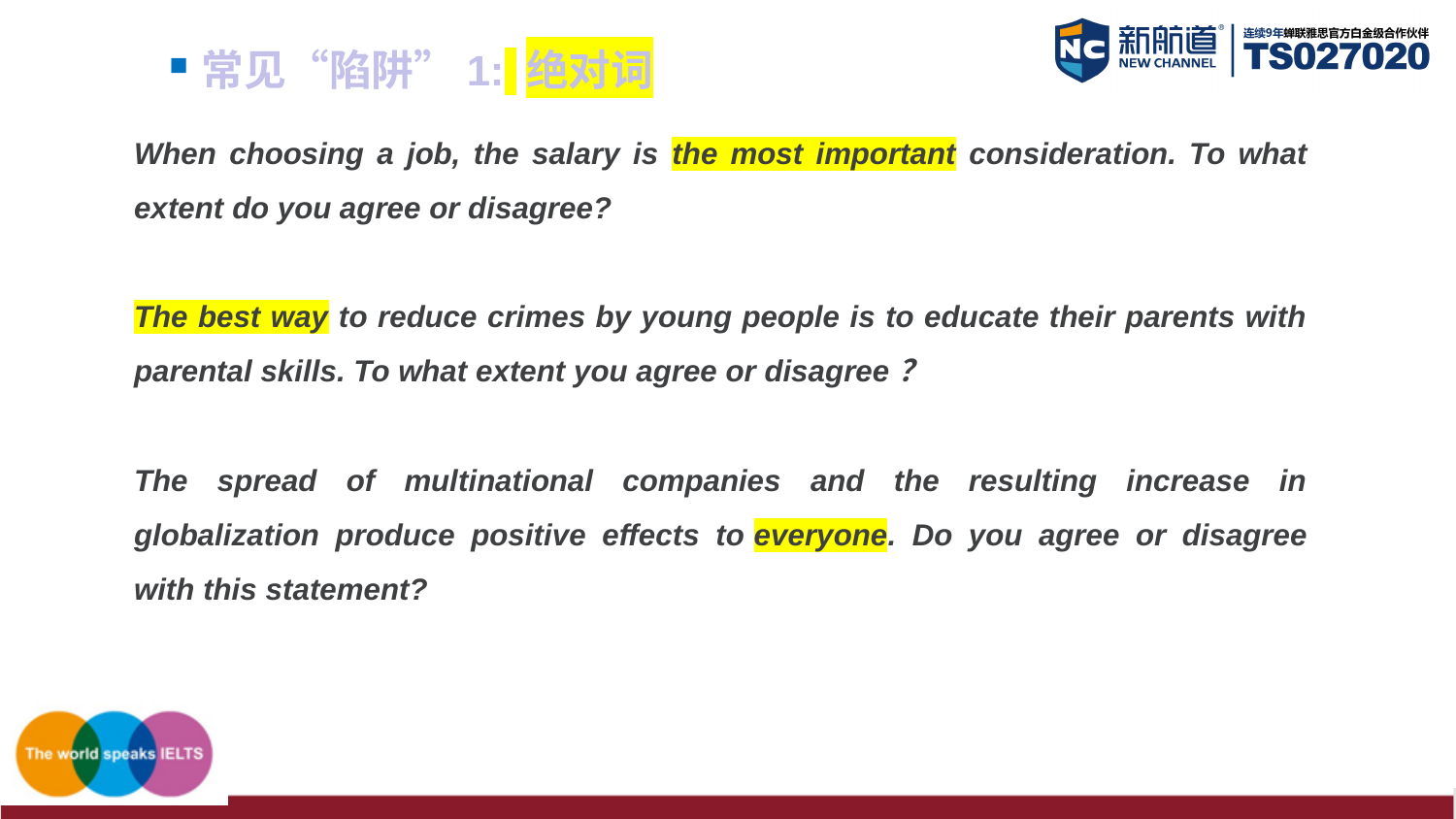

常见“陷阱”1: 绝对词
When choosing a job, the salary is the most important consideration. To what extent do you agree or disagree?

The best way to reduce crimes by young people is to educate their parents with parental skills. To what extent you agree or disagree？

The spread of multinational companies and the resulting increase in globalization produce positive effects to everyone. Do you agree or disagree with this statement?